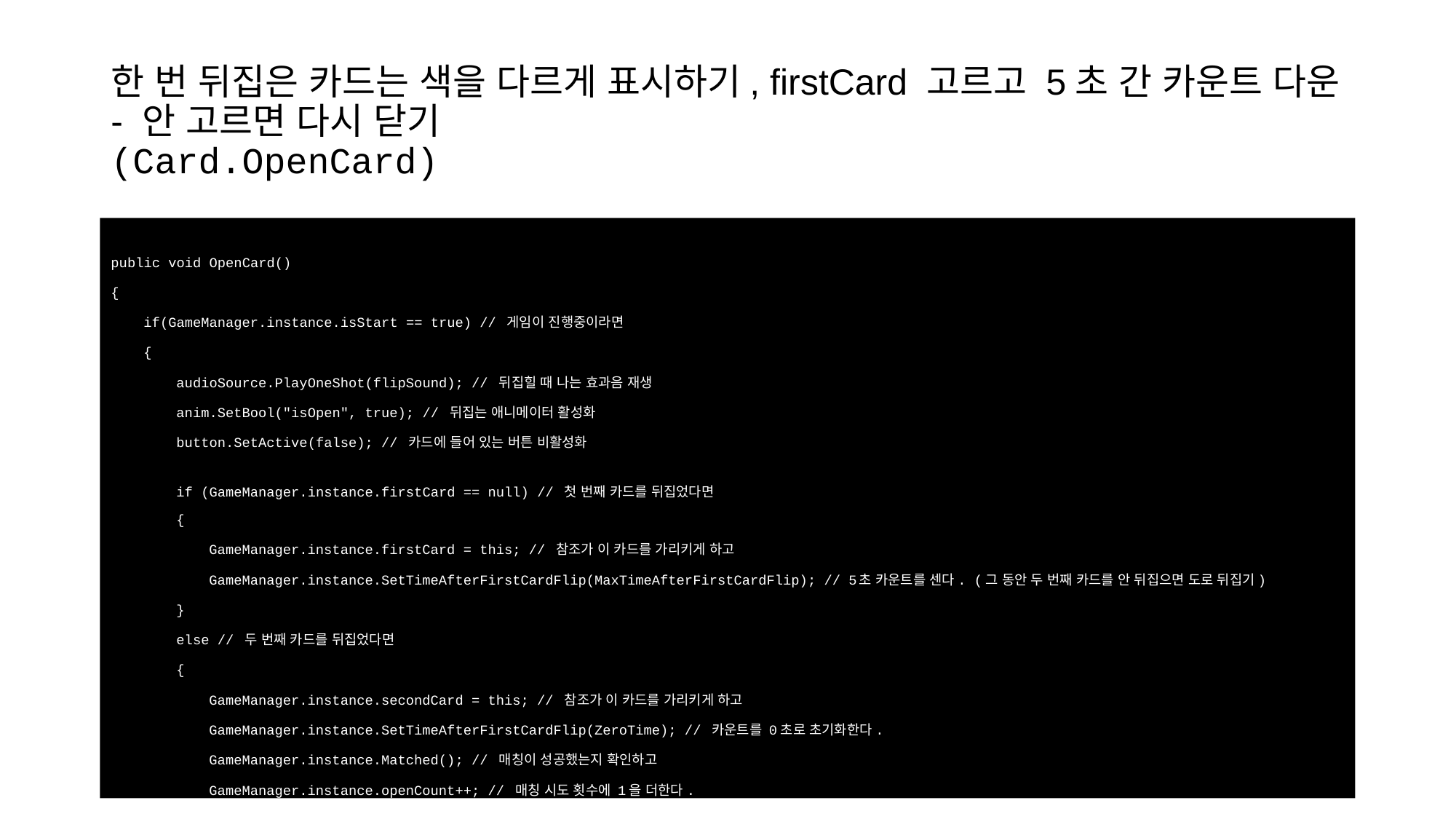

# 한 번 뒤집은 카드는 색을 다르게 표시하기, firstCard 고르고 5초 간 카운트 다운 - 안 고르면 다시 닫기 (Card.OpenCard)

public void OpenCard()
{
    if(GameManager.instance.isStart == true) // 게임이 진행중이라면
    {
        audioSource.PlayOneShot(flipSound); // 뒤집힐 때 나는 효과음 재생
        anim.SetBool("isOpen", true); // 뒤집는 애니메이터 활성화
        button.SetActive(false); // 카드에 들어 있는 버튼 비활성화

        if (GameManager.instance.firstCard == null) // 첫 번째 카드를 뒤집었다면
        {
            GameManager.instance.firstCard = this; // 참조가 이 카드를 가리키게 하고
            GameManager.instance.SetTimeAfterFirstCardFlip(MaxTimeAfterFirstCardFlip); // 5초 카운트를 센다. (그 동안 두 번째 카드를 안 뒤집으면 도로 뒤집기)
        }
        else // 두 번째 카드를 뒤집었다면
        {
            GameManager.instance.secondCard = this; // 참조가 이 카드를 가리키게 하고
            GameManager.instance.SetTimeAfterFirstCardFlip(ZeroTime); // 카운트를 0초로 초기화한다.
            GameManager.instance.Matched(); // 매칭이 성공했는지 확인하고
            GameManager.instance.openCount++; // 매칭 시도 횟수에 1을 더한다.
        }

        if (!isFlipedOnce) // 이미 한 번 뒤집어본 카드가 아니라면
        {
            isFlipedOnce = true; // 한 번 뒤집었음을 나타내고
            SpriteRenderer spriteRenderer = back.GetComponent<SpriteRenderer>(); // 렌더러 컴포넌트를 구한 다음
            spriteRenderer.color = new Color(0.7f, 0.7f, 0.7f, 1); // 회색을 입힌다.
        }
    }
}